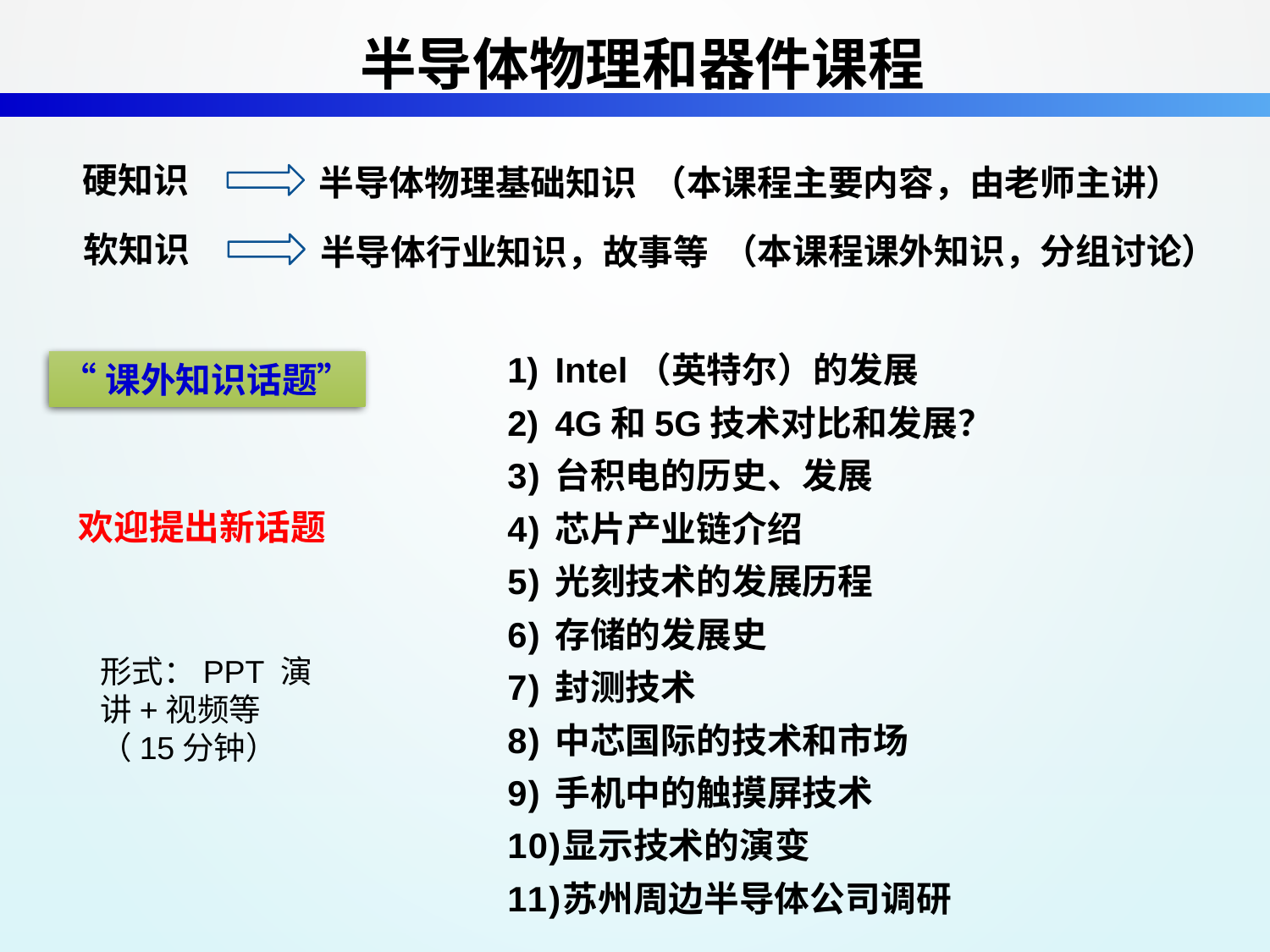

半导体物理和器件课程
硬知识
半导体物理基础知识
（本课程主要内容，由老师主讲）

软知识
（本课程课外知识，分组讨论）
半导体行业知识，故事等

Intel（英特尔）的发展
4G和5G技术对比和发展？
台积电的历史、发展
芯片产业链介绍
光刻技术的发展历程
存储的发展史
封测技术
中芯国际的技术和市场
手机中的触摸屏技术
显示技术的演变
苏州周边半导体公司调研
“课外知识话题”
欢迎提出新话题
形式：PPT 演讲+视频等
（15分钟）